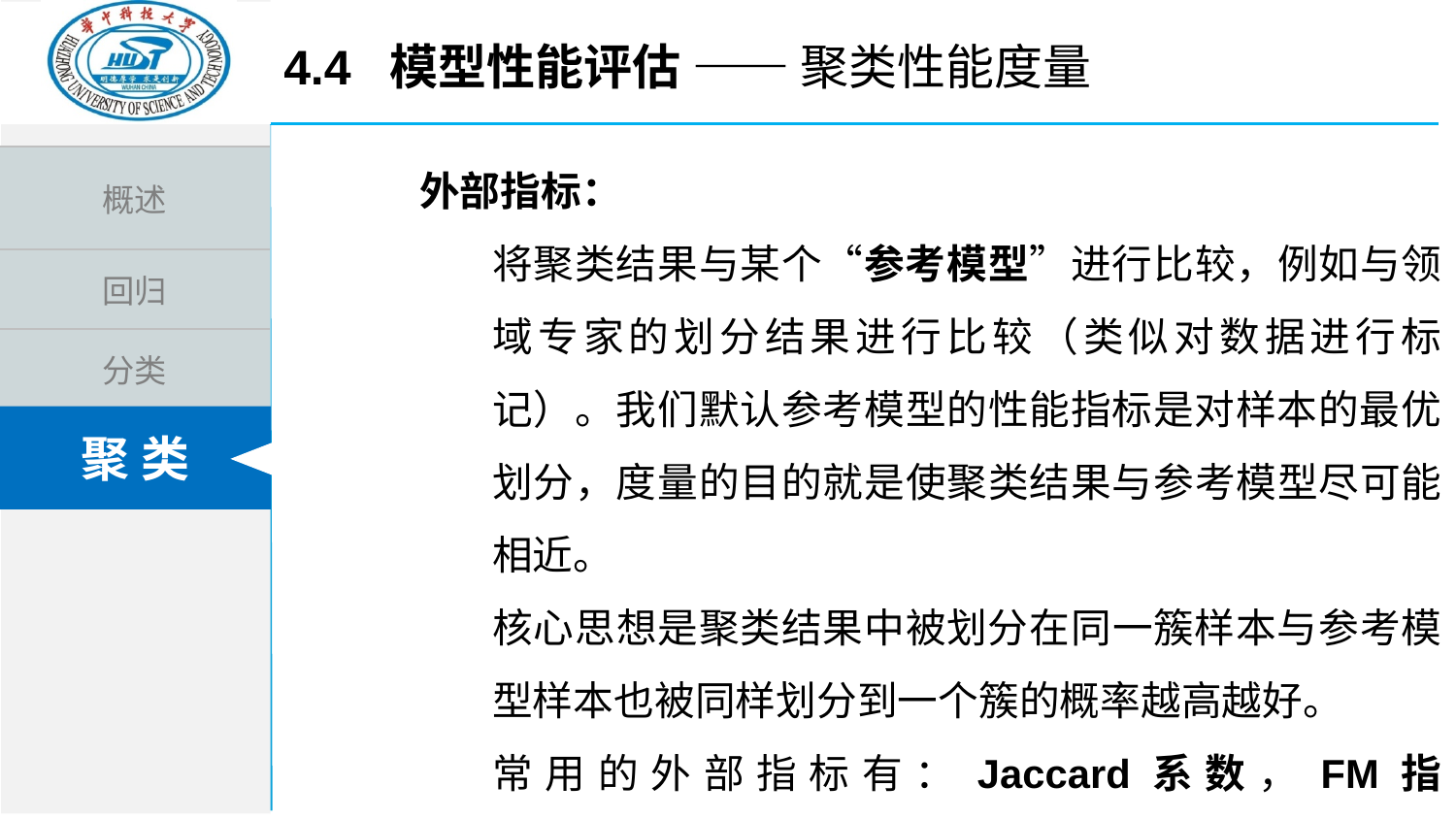

4.4  模型性能评估 —— 聚类性能度量
外部指标：
将聚类结果与某个“参考模型”进行比较，例如与领域专家的划分结果进行比较（类似对数据进行标记）。我们默认参考模型的性能指标是对样本的最优划分，度量的目的就是使聚类结果与参考模型尽可能相近。
核心思想是聚类结果中被划分在同一簇样本与参考模型样本也被同样划分到一个簇的概率越高越好。
常用的外部指标有：Jaccard系数，FM指数，Rand指数